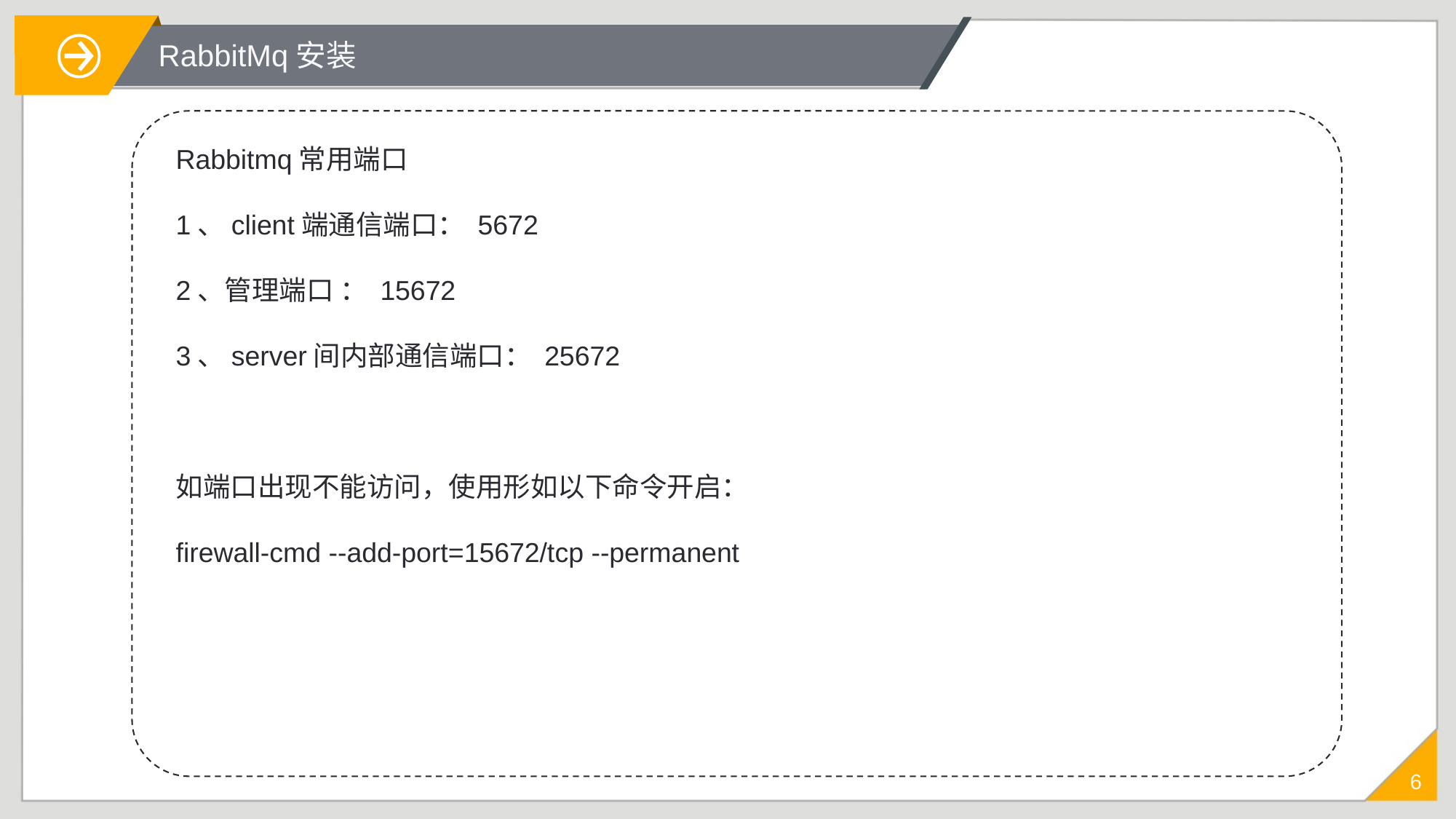

RabbitMq安装

Rabbitmq常用端口

1、client端通信端口： 5672
2、管理端口 ： 15672
3、server间内部通信端口： 25672

如端口出现不能访问，使用形如以下命令开启：

firewall-cmd --add-port=15672/tcp --permanent